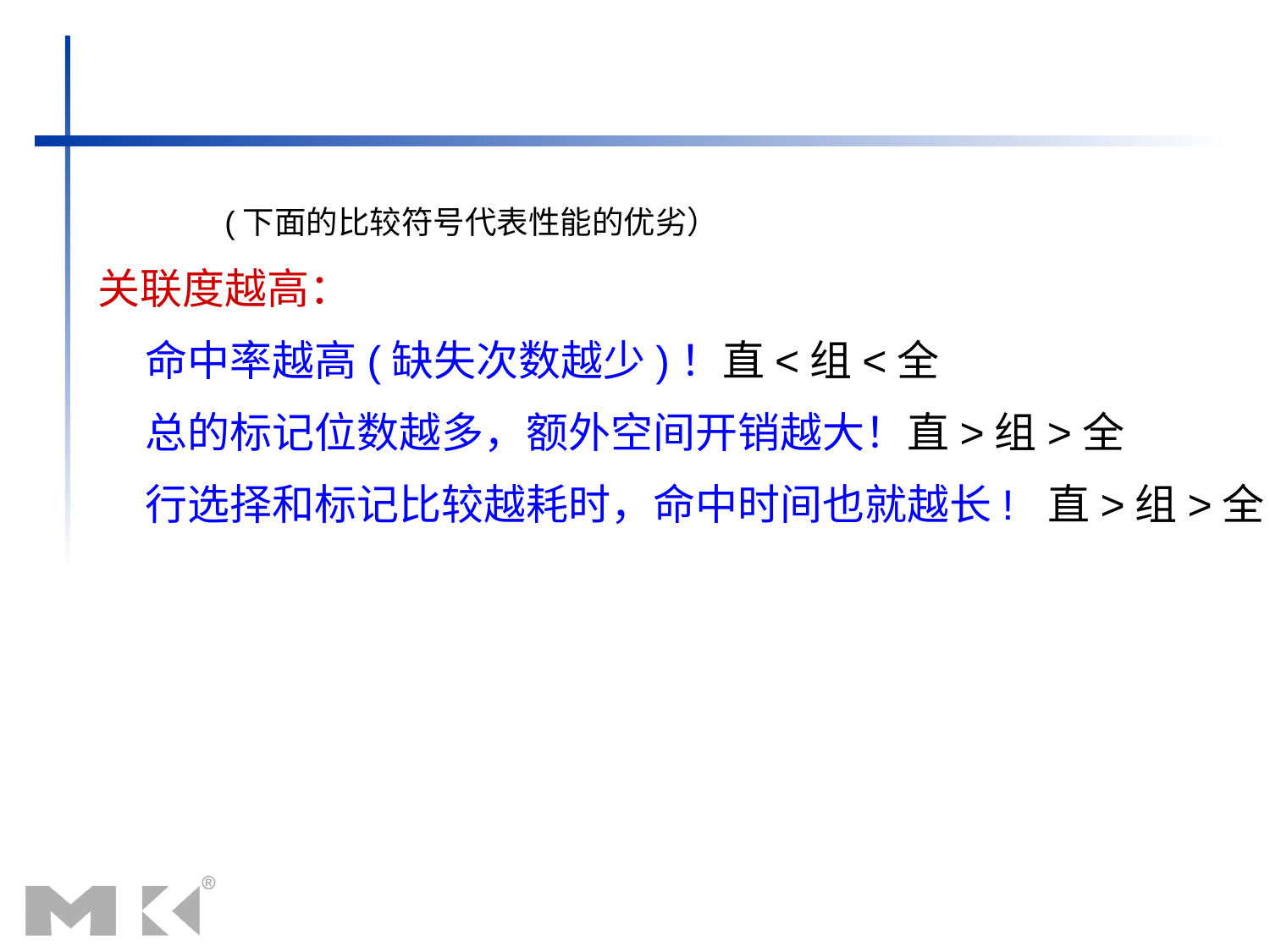

(下面的比较符号代表性能的优劣）
关联度越高：
	命中率越高(缺失次数越少)！直<组<全
	总的标记位数越多，额外空间开销越大！直>组>全
	行选择和标记比较越耗时，命中时间也就越长!  直>组>全